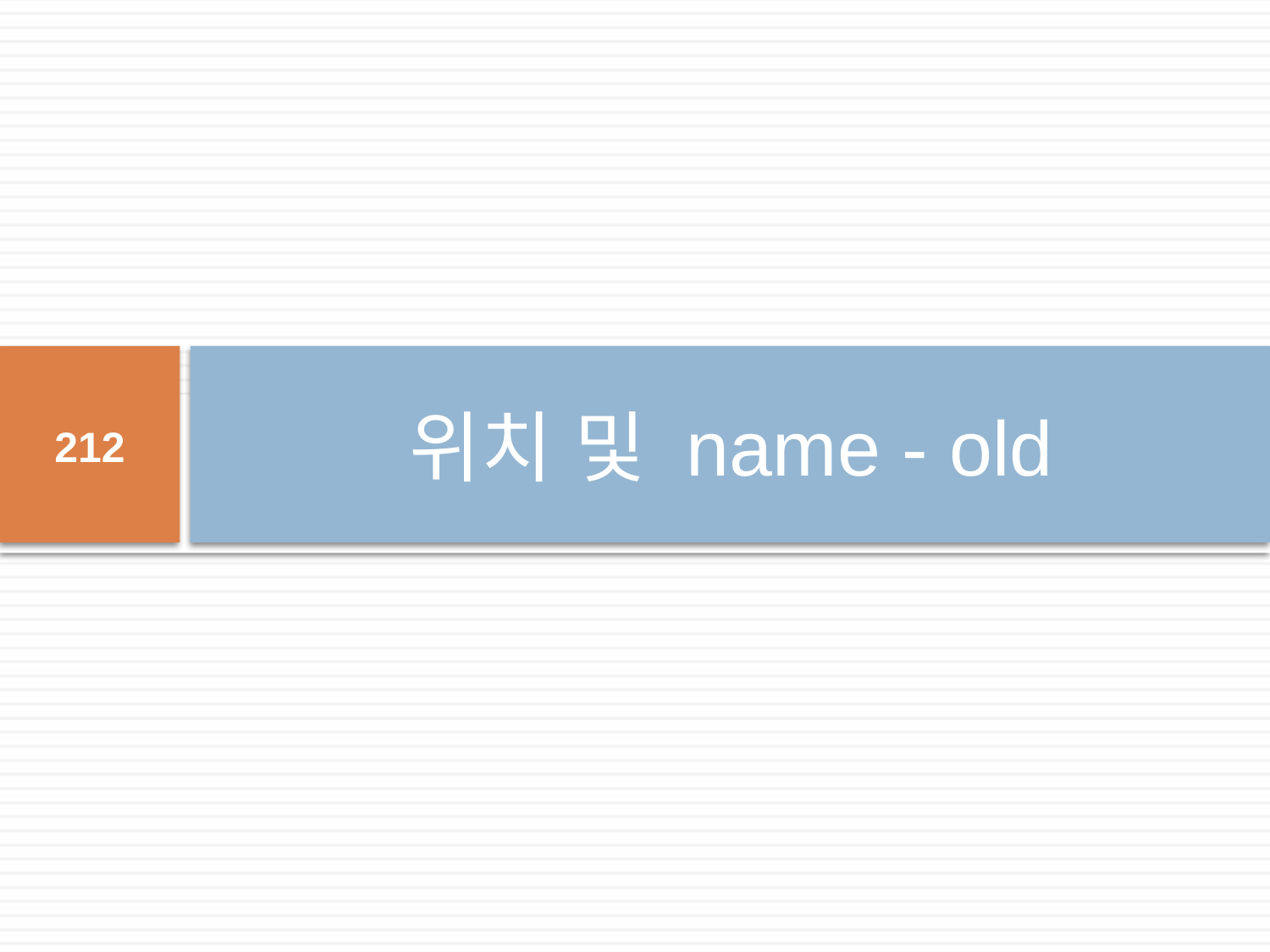

# 위치 및 name - old
212